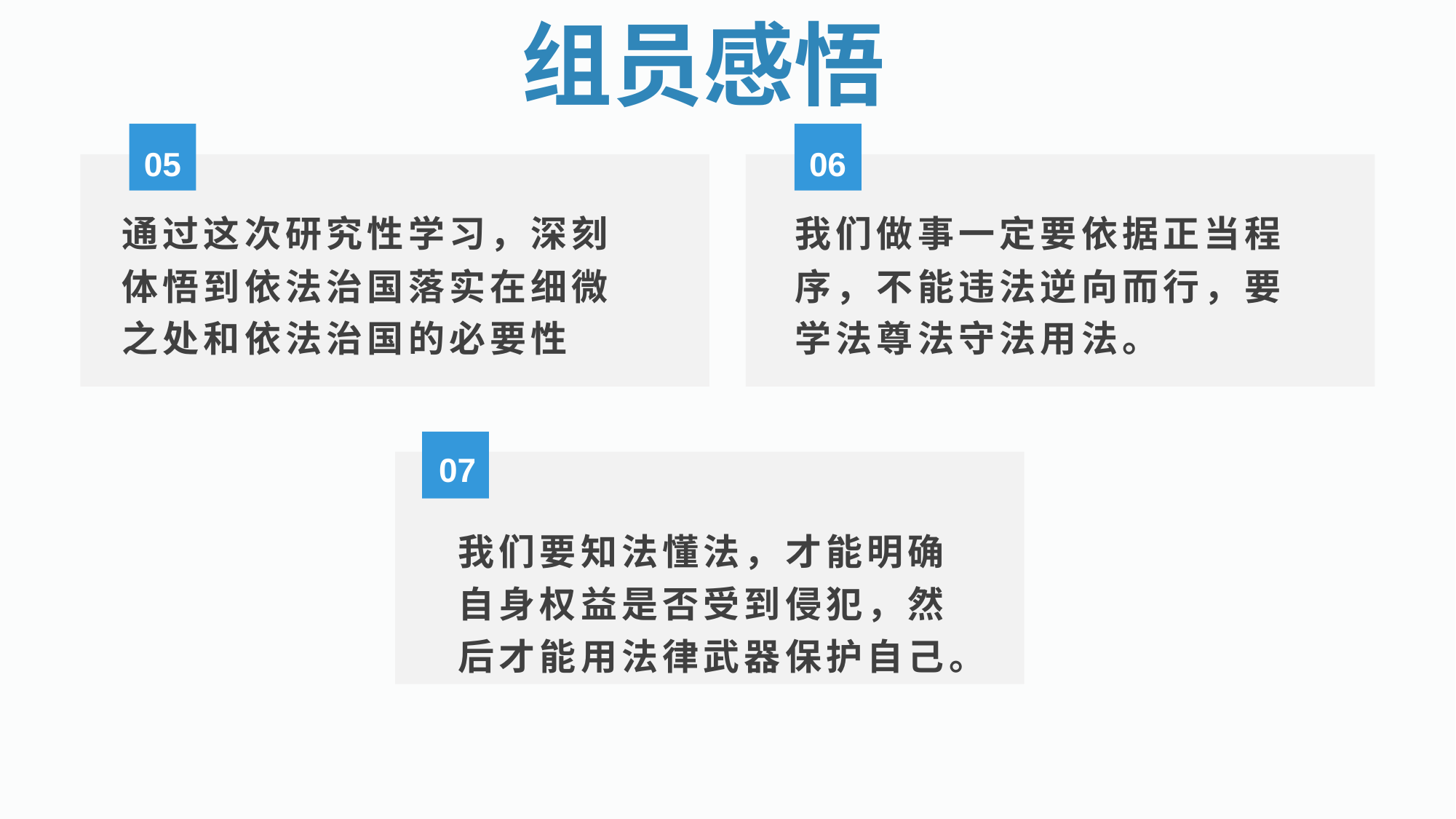

组员感悟

05
06

通过这次研究性学习，深刻体悟到依法治国落实在细微之处和依法治国的必要性
我们做事一定要依据正当程序，不能违法逆向而行，要学法尊法守法用法。

07

我们要知法懂法，才能明确自身权益是否受到侵犯，然后才能用法律武器保护自己。